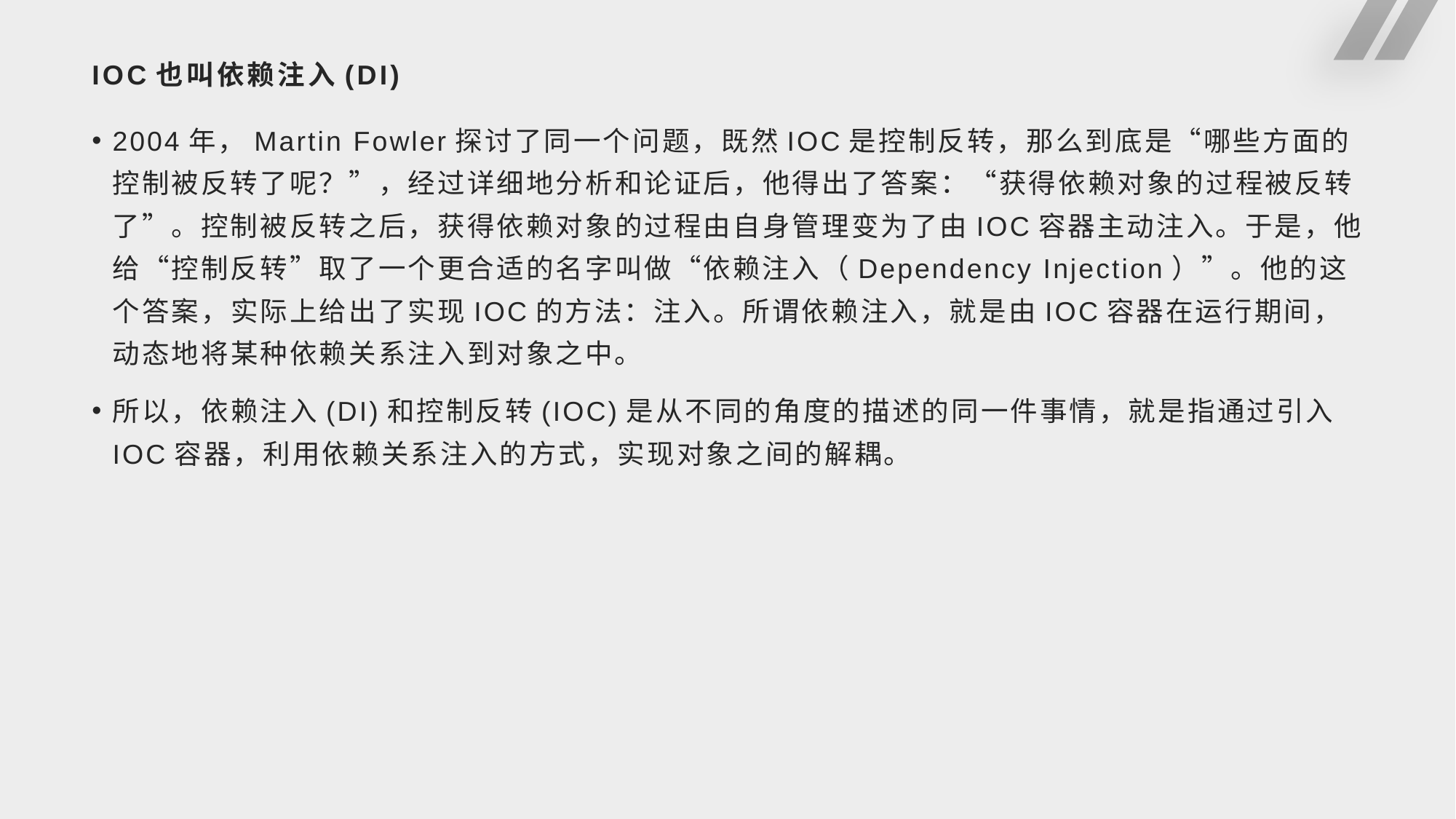

# IOC也叫依赖注入(DI)
2004年，Martin Fowler探讨了同一个问题，既然IOC是控制反转，那么到底是“哪些方面的控制被反转了呢？”，经过详细地分析和论证后，他得出了答案：“获得依赖对象的过程被反转了”。控制被反转之后，获得依赖对象的过程由自身管理变为了由IOC容器主动注入。于是，他给“控制反转”取了一个更合适的名字叫做“依赖注入（Dependency Injection）”。他的这个答案，实际上给出了实现IOC的方法：注入。所谓依赖注入，就是由IOC容器在运行期间，动态地将某种依赖关系注入到对象之中。
所以，依赖注入(DI)和控制反转(IOC)是从不同的角度的描述的同一件事情，就是指通过引入IOC容器，利用依赖关系注入的方式，实现对象之间的解耦。